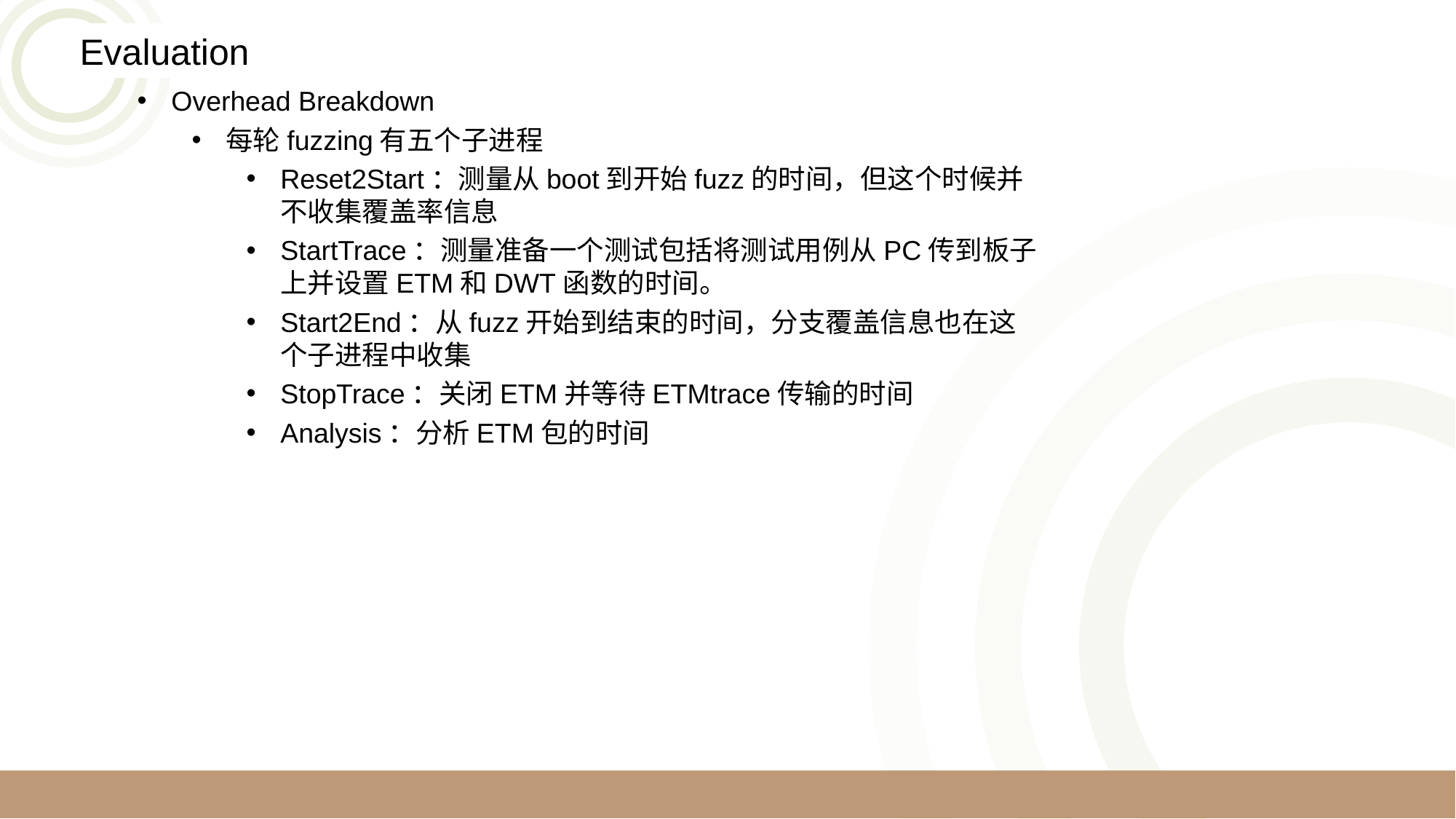

Evaluation

Overhead Breakdown
每轮fuzzing有五个子进程
Reset2Start：测量从boot到开始fuzz的时间，但这个时候并不收集覆盖率信息
StartTrace：测量准备一个测试包括将测试用例从PC传到板子上并设置ETM和DWT函数的时间。
Start2End：从fuzz开始到结束的时间，分支覆盖信息也在这个子进程中收集
StopTrace：关闭ETM并等待ETMtrace传输的时间
Analysis：分析ETM包的时间